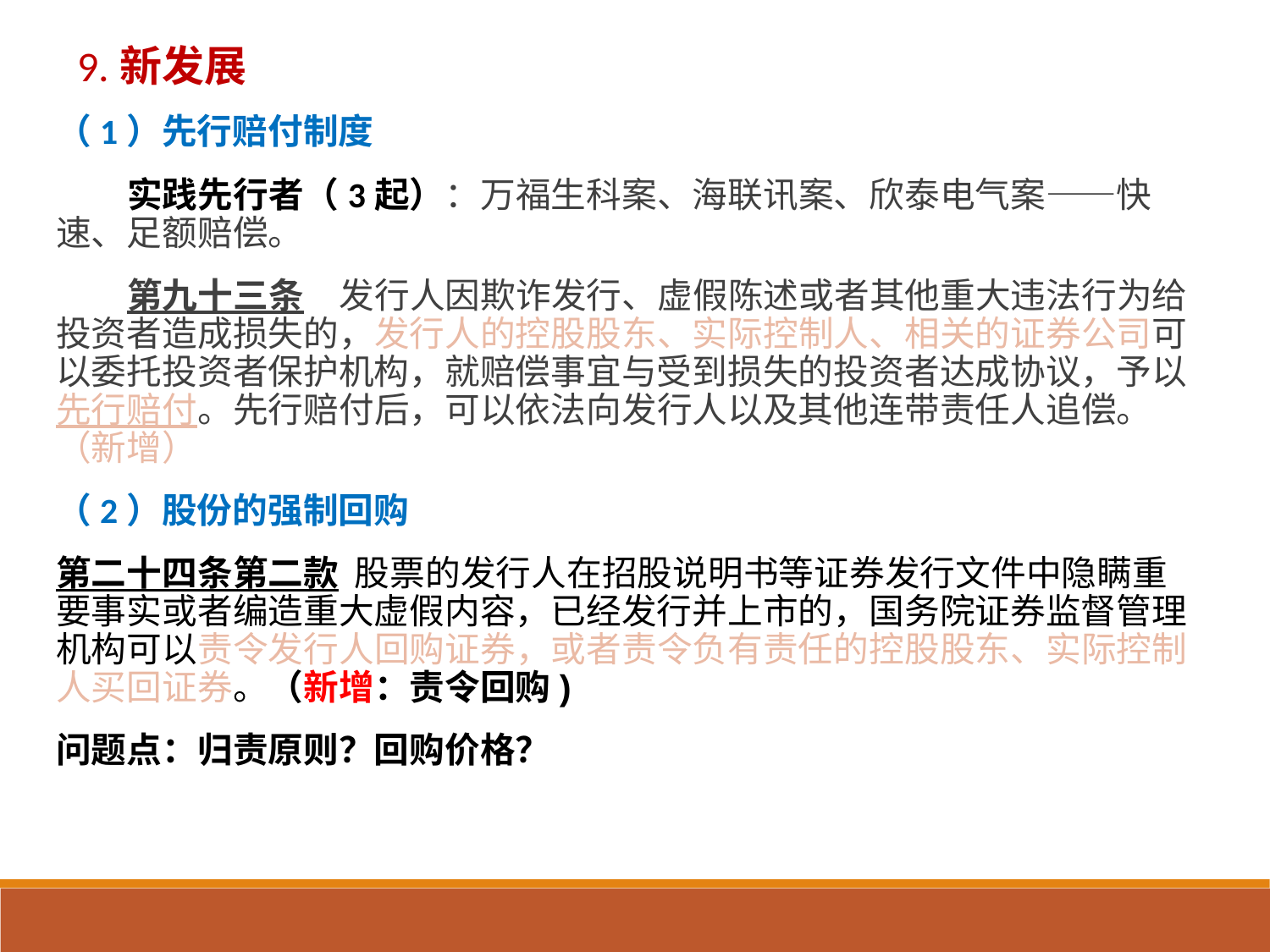

# 9.新发展
（1）先行赔付制度
        实践先行者（3起）：万福生科案、海联讯案、欣泰电气案——快速、足额赔偿。
        第九十三条　发行人因欺诈发行、虚假陈述或者其他重大违法行为给投资者造成损失的，发行人的控股股东、实际控制人、相关的证券公司可以委托投资者保护机构，就赔偿事宜与受到损失的投资者达成协议，予以先行赔付。先行赔付后，可以依法向发行人以及其他连带责任人追偿。（新增）
（2）股份的强制回购
第二十四条第二款  股票的发行人在招股说明书等证券发行文件中隐瞒重要事实或者编造重大虚假内容，已经发行并上市的，国务院证券监督管理机构可以责令发行人回购证券，或者责令负有责任的控股股东、实际控制人买回证券。（新增：责令回购)
问题点：归责原则？回购价格？